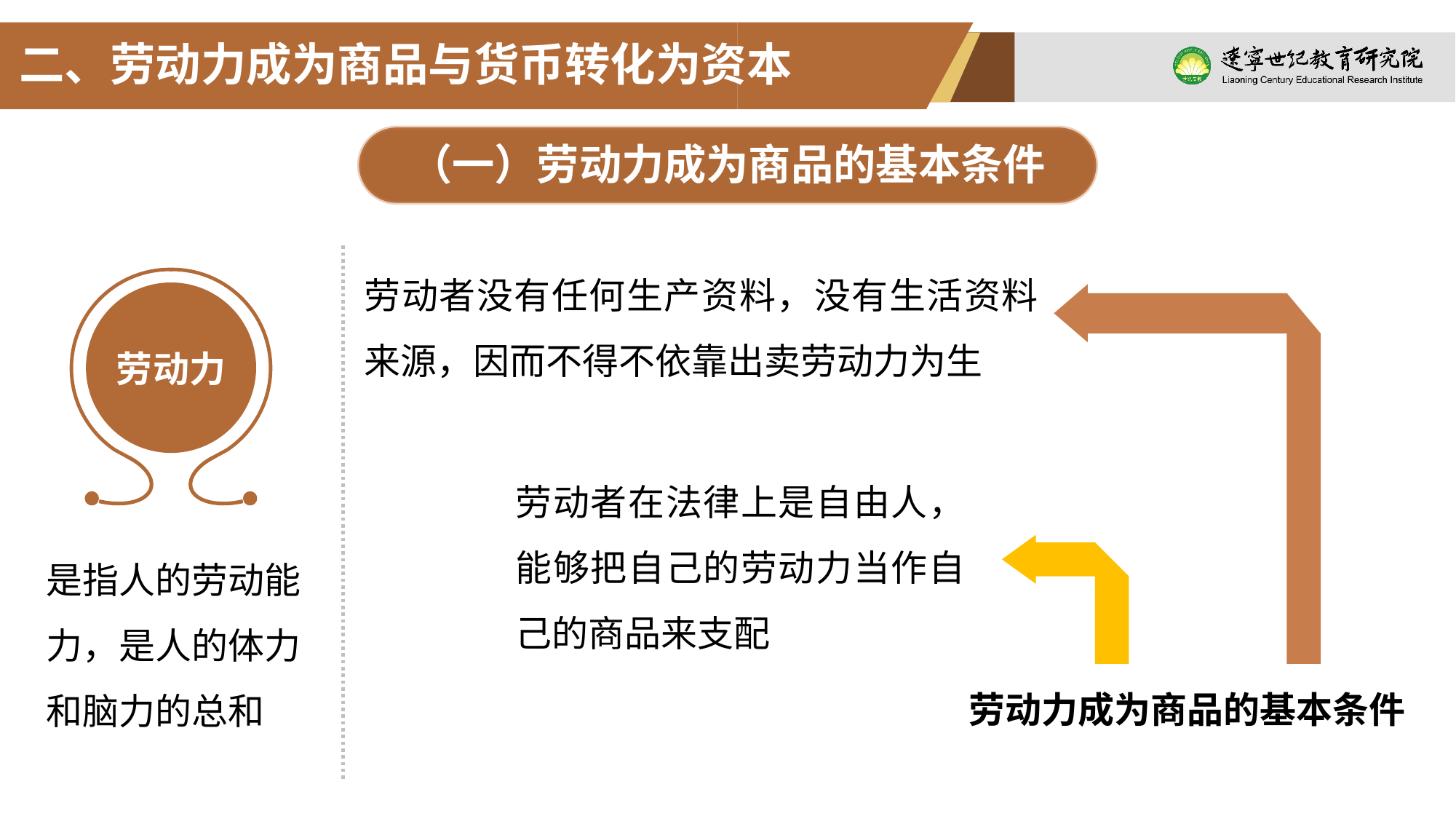

二、劳动力成为商品与货币转化为资本
（一）劳动力成为商品的基本条件

劳动者没有任何生产资料，没有生活资料来源，因而不得不依靠出卖劳动力为生

劳动力
是指人的劳动能力，是人的体力和脑力的总和

劳动者在法律上是自由人，能够把自己的劳动力当作自己的商品来支配

劳动力成为商品的基本条件